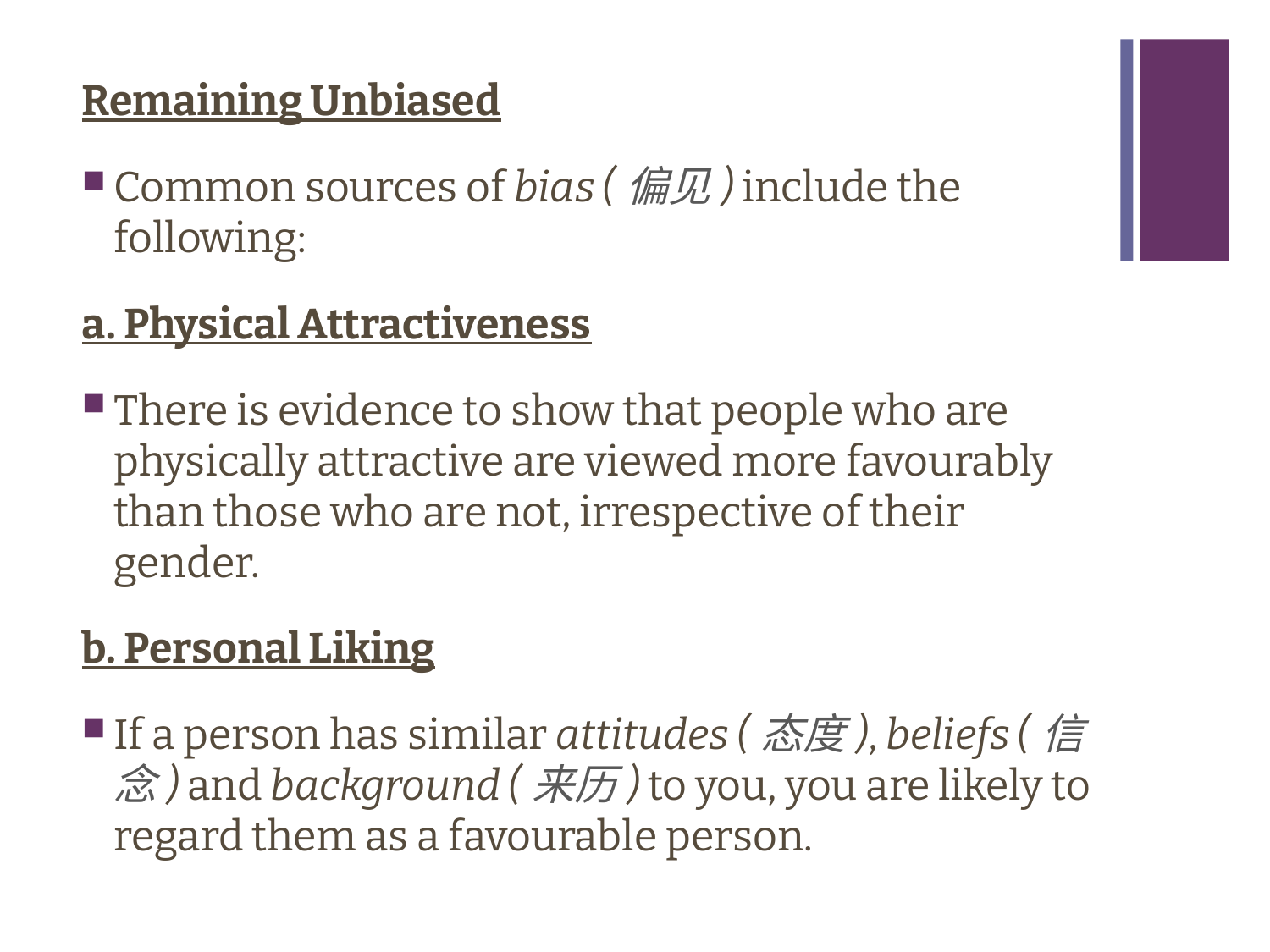

#
Remaining Unbiased
Common sources of bias (偏见) include the following:
a. Physical Attractiveness
There is evidence to show that people who are physically attractive are viewed more favourably than those who are not, irrespective of their gender.
b. Personal Liking
If a person has similar attitudes (态度), beliefs (信念) and background (来历) to you, you are likely to regard them as a favourable person.